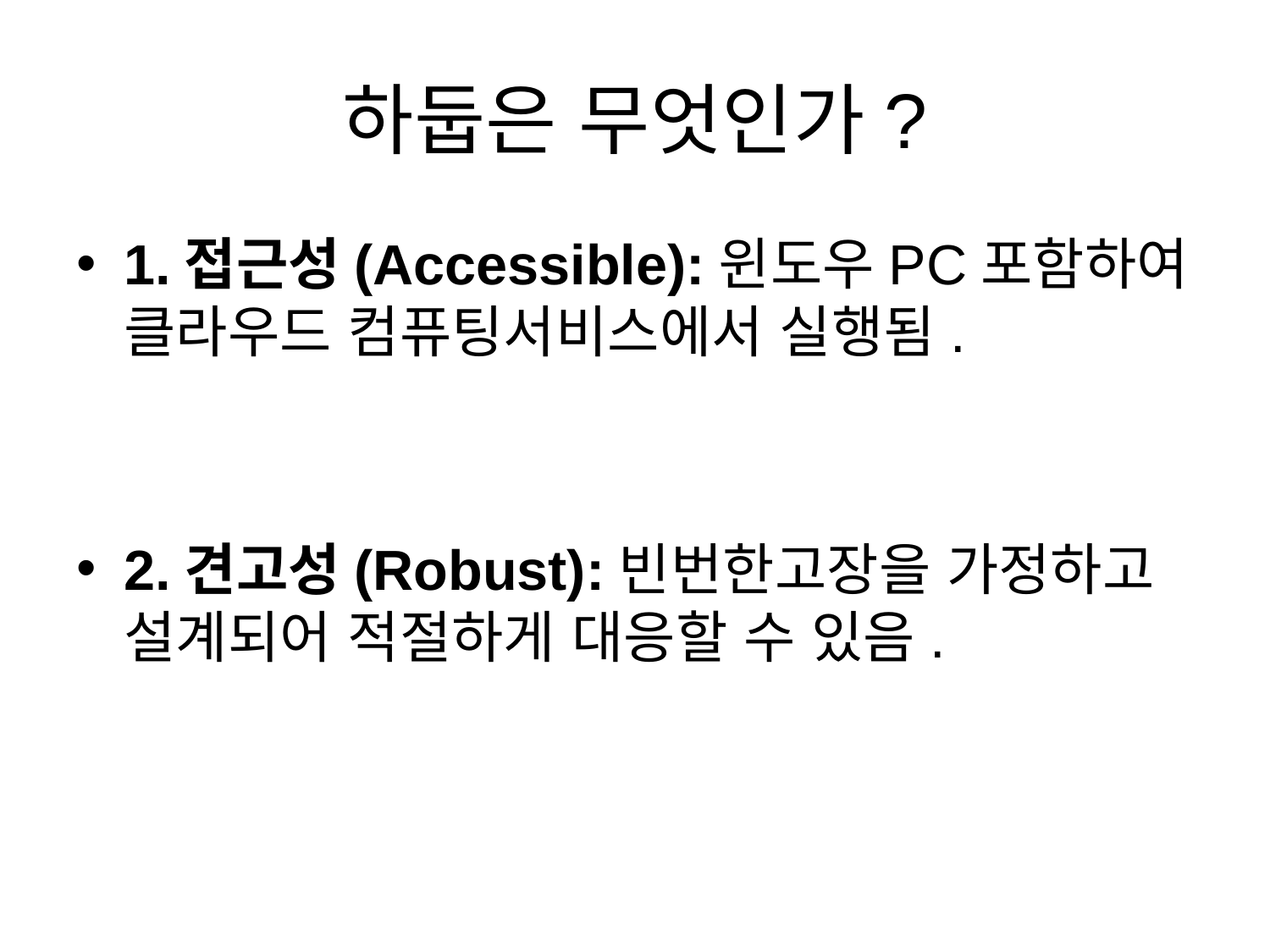

# 하둡은 무엇인가?
1.접근성(Accessible):윈도우PC포함하여 클라우드 컴퓨팅서비스에서 실행됨.

2.견고성(Robust):빈번한고장을 가정하고 설계되어 적절하게 대응할 수 있음.